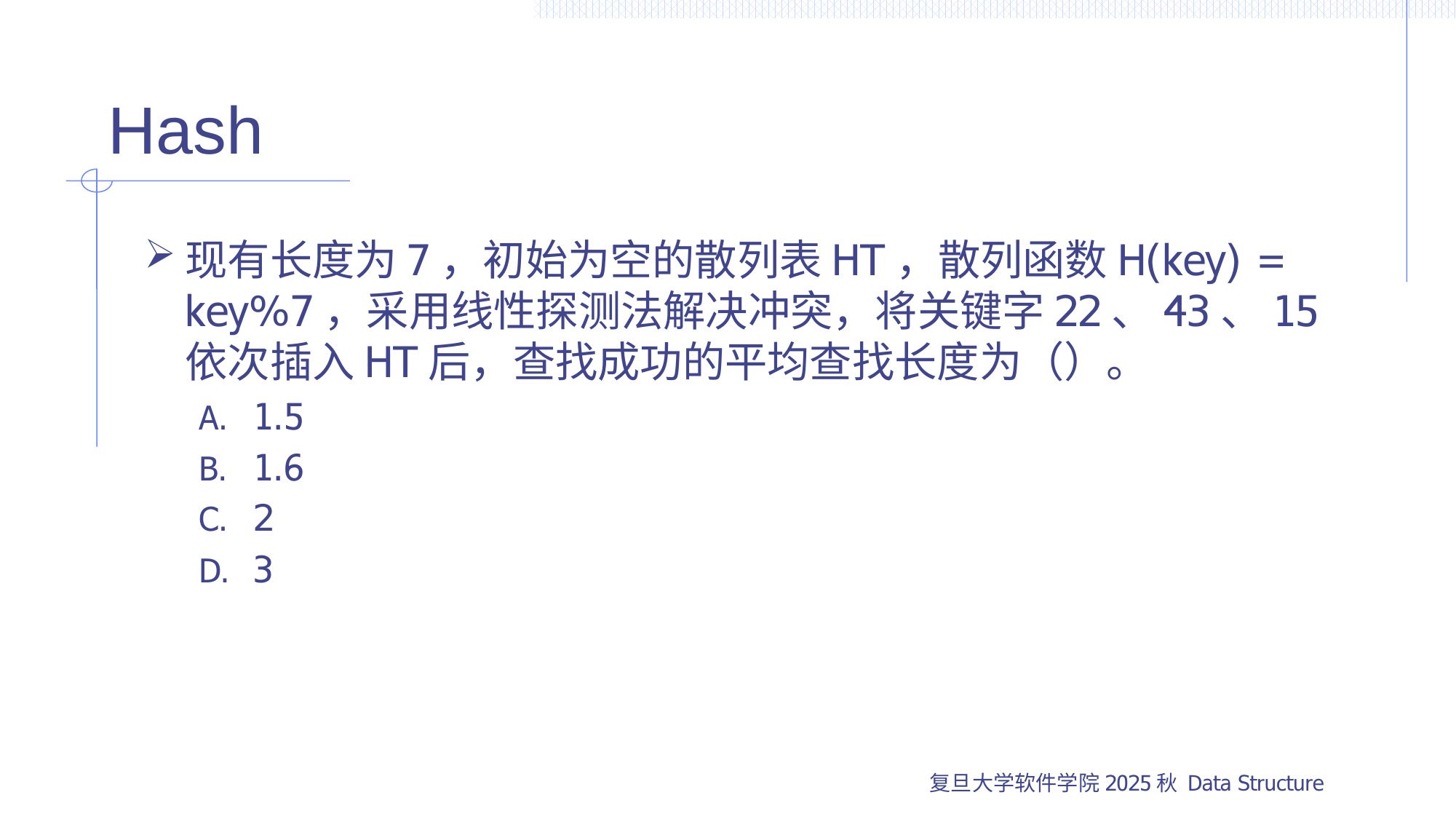

# Hash
现有长度为7，初始为空的散列表HT，散列函数H(key) = key%7，采用线性探测法解决冲突，将关键字22、43、15依次插入HT后，查找成功的平均查找长度为（）。
1.5
1.6
2
3